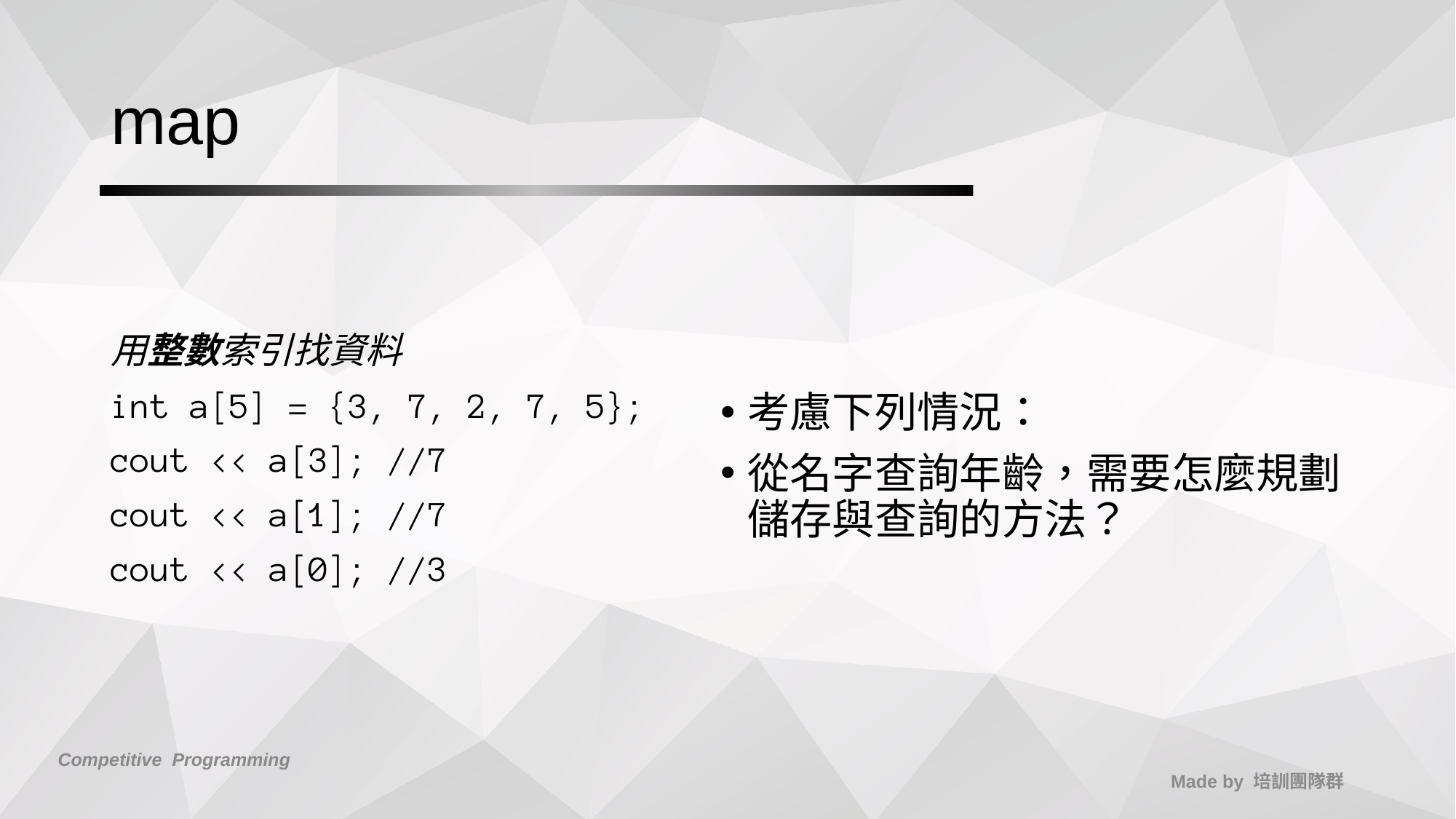

# map
用整數索引找資料
int a[5] = {3, 7, 2, 7, 5};
cout << a[3]; //7
cout << a[1]; //7
cout << a[0]; //3

考慮下列情況：
從名字查詢年齡，需要怎麼規劃儲存與查詢的方法？